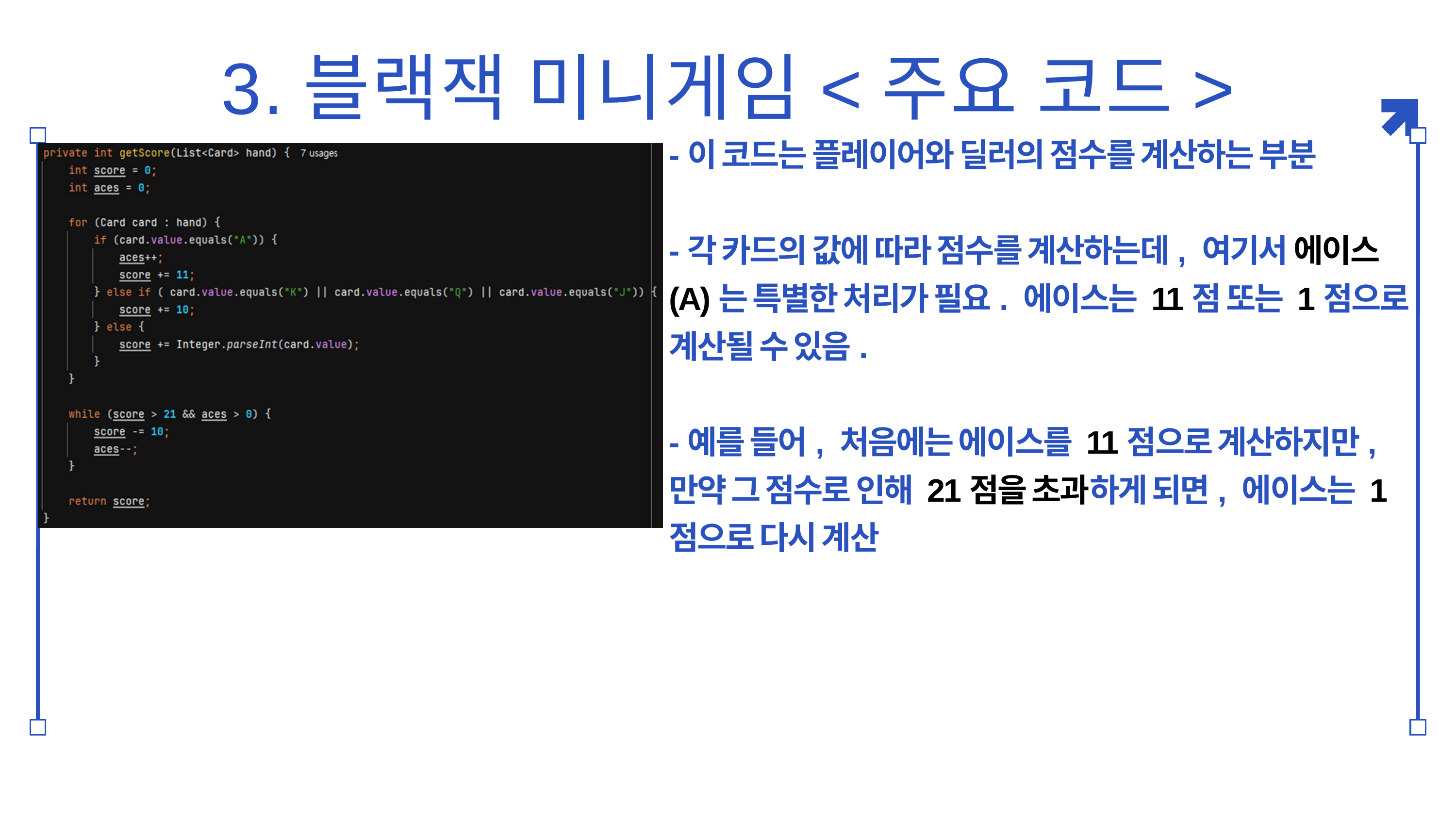

3.블랙잭 미니게임<주요 코드>

-이 코드는 플레이어와 딜러의 점수를 계산하는 부분

-각 카드의 값에 따라 점수를 계산하는데, 여기서 에이스(A)는 특별한 처리가 필요. 에이스는 11점 또는 1점으로 계산될 수 있음.

-예를 들어, 처음에는 에이스를 11점으로 계산하지만, 만약 그 점수로 인해 21점을 초과하게 되면, 에이스는 1점으로 다시 계산